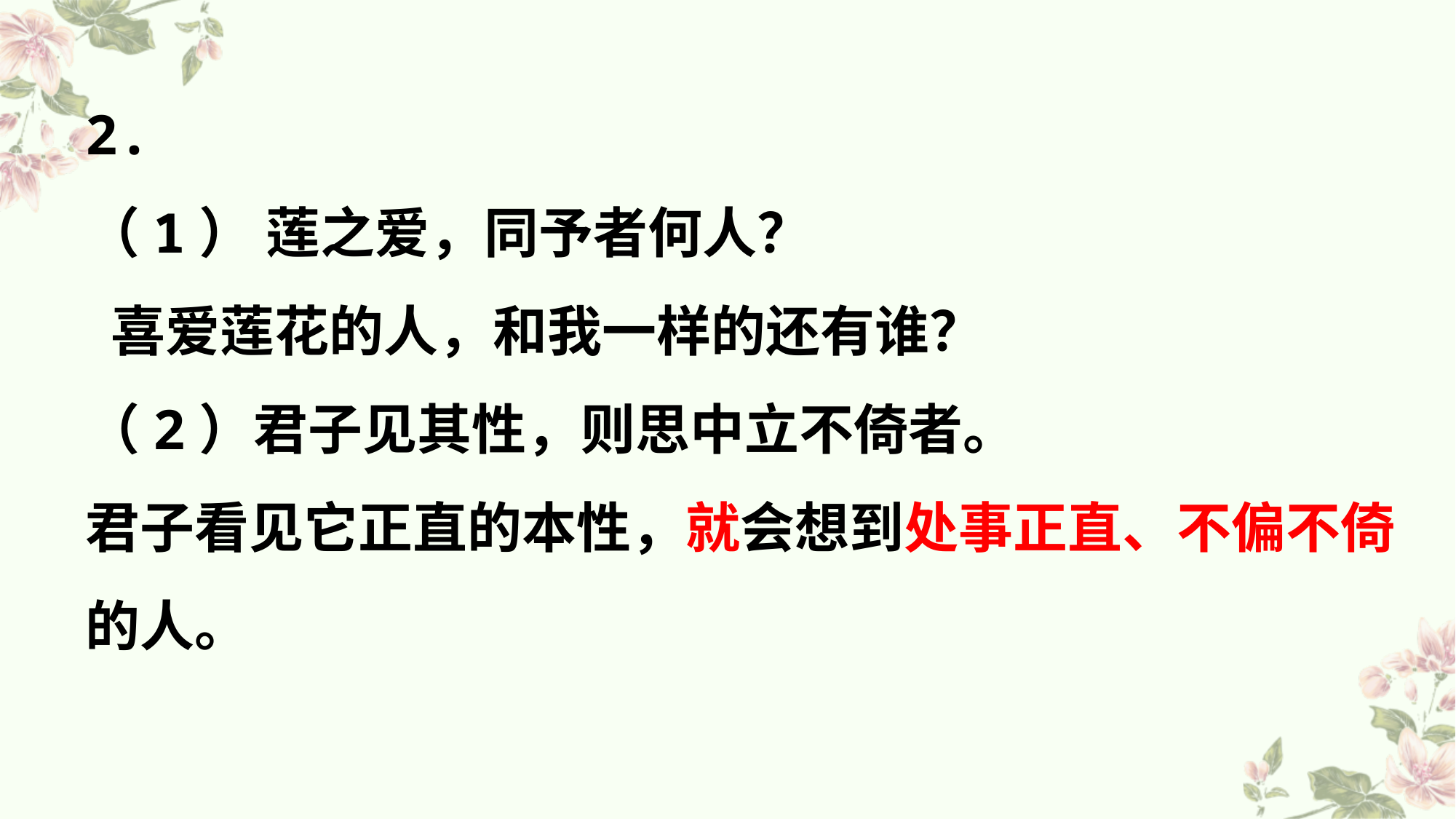

2.
（1） 莲之爱，同予者何人？
 喜爱莲花的人，和我一样的还有谁？
（2）君子见其性，则思中立不倚者。
君子看见它正直的本性，就会想到处事正直、不偏不倚的人。